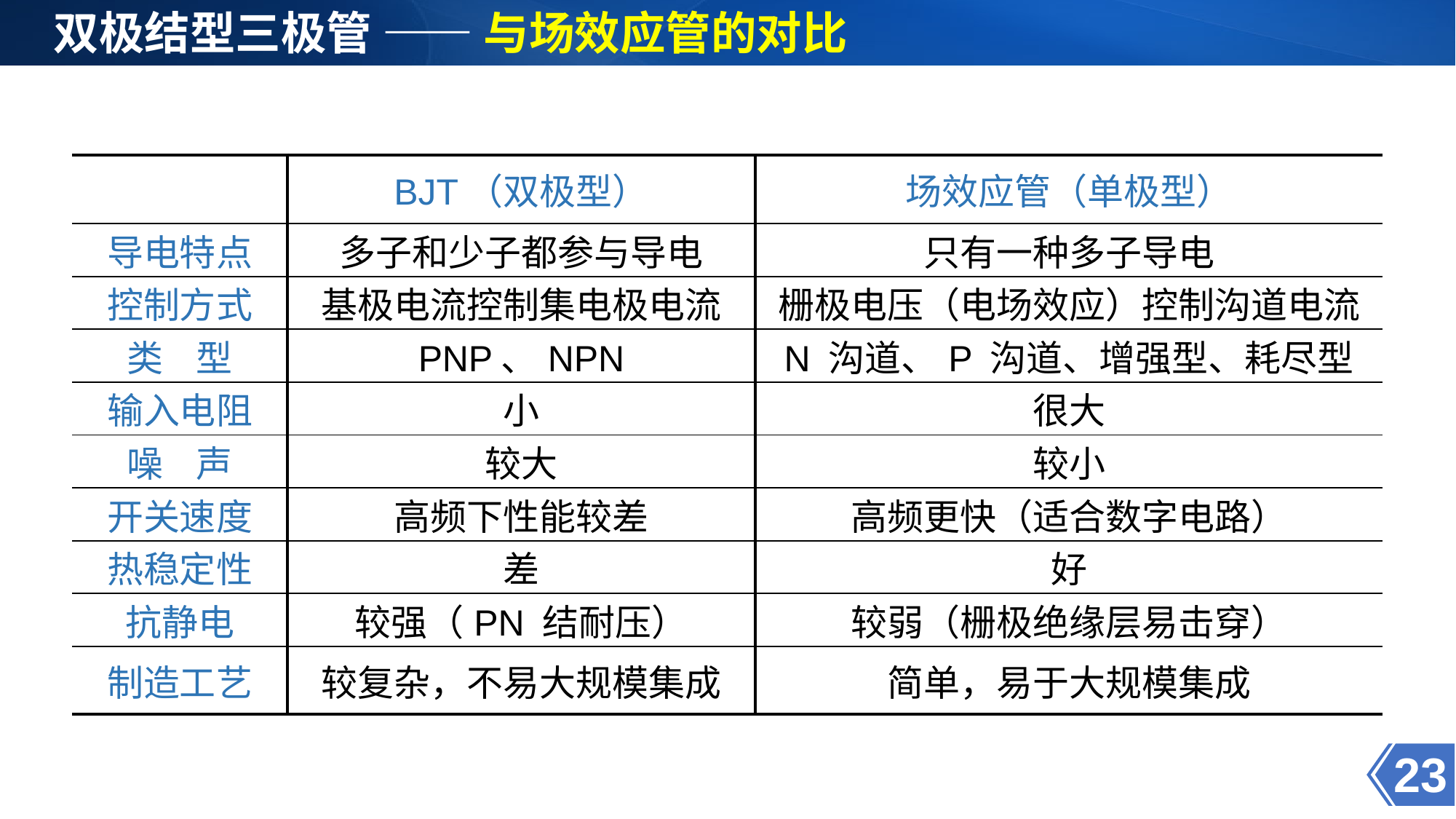

双极结型三极管 —— 与场效应管的对比
|  | BJT（双极型） | 场效应管（单极型） |
| --- | --- | --- |
| 导电特点 | 多子和少子都参与导电 | 只有一种多子导电 |
| 控制方式 | 基极电流控制集电极电流 | 栅极电压（电场效应）控制沟道电流 |
| 类 型 | PNP、NPN | N 沟道、P 沟道、增强型、耗尽型 |
| 输入电阻 | 小 | 很大 |
| 噪 声 | 较大 | 较小 |
| 开关速度 | 高频下性能较差 | 高频更快（适合数字电路） |
| 热稳定性 | 差 | 好 |
| 抗静电 | 较强（PN 结耐压） | 较弱（栅极绝缘层易击穿） |
| 制造工艺 | 较复杂，不易大规模集成 | 简单，易于大规模集成 |
23